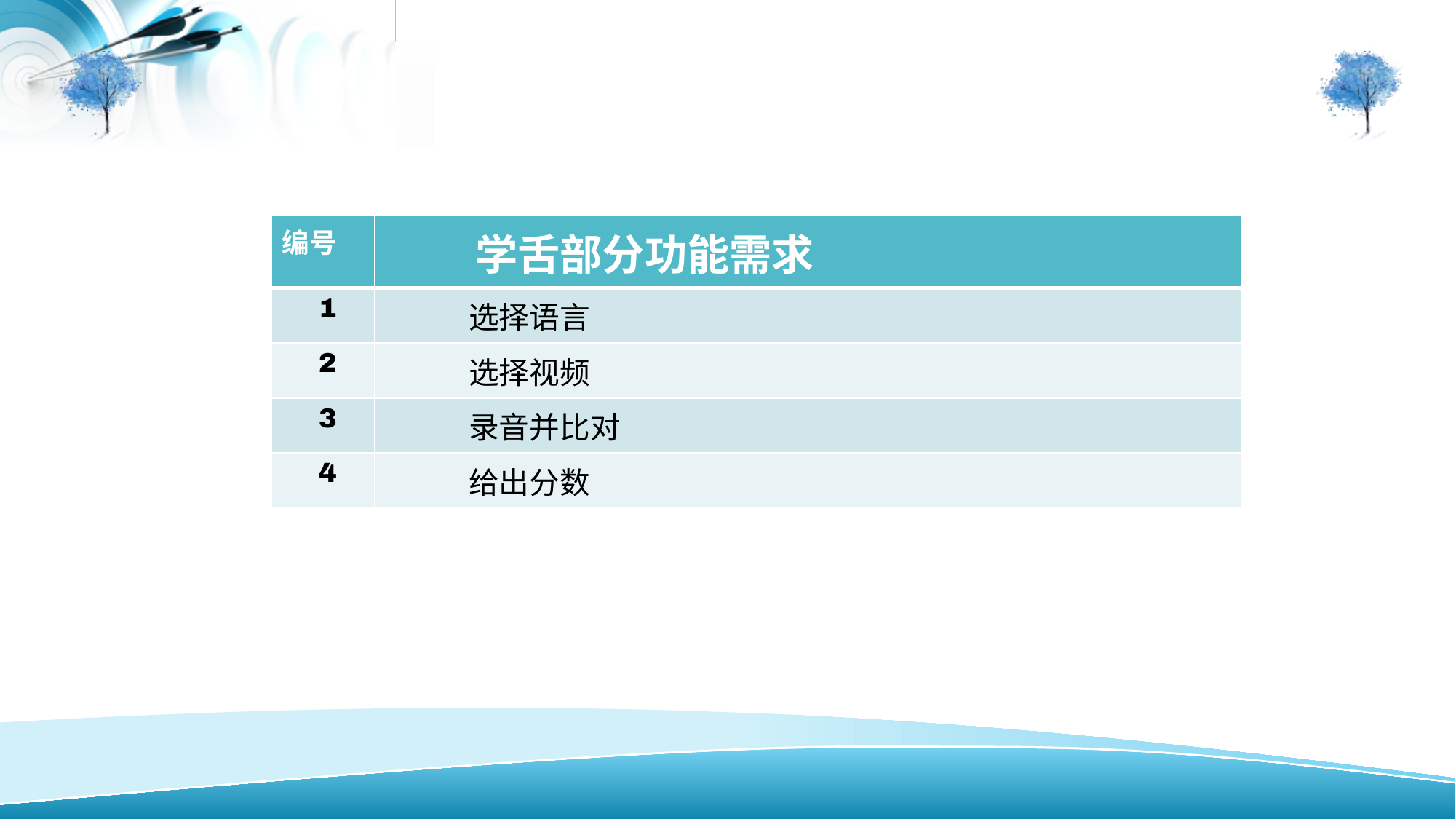

| 编号 | 学舌部分功能需求 |
| --- | --- |
| 1 | 选择语言 |
| 2 | 选择视频 |
| 3 | 录音并比对 |
| 4 | 给出分数 |